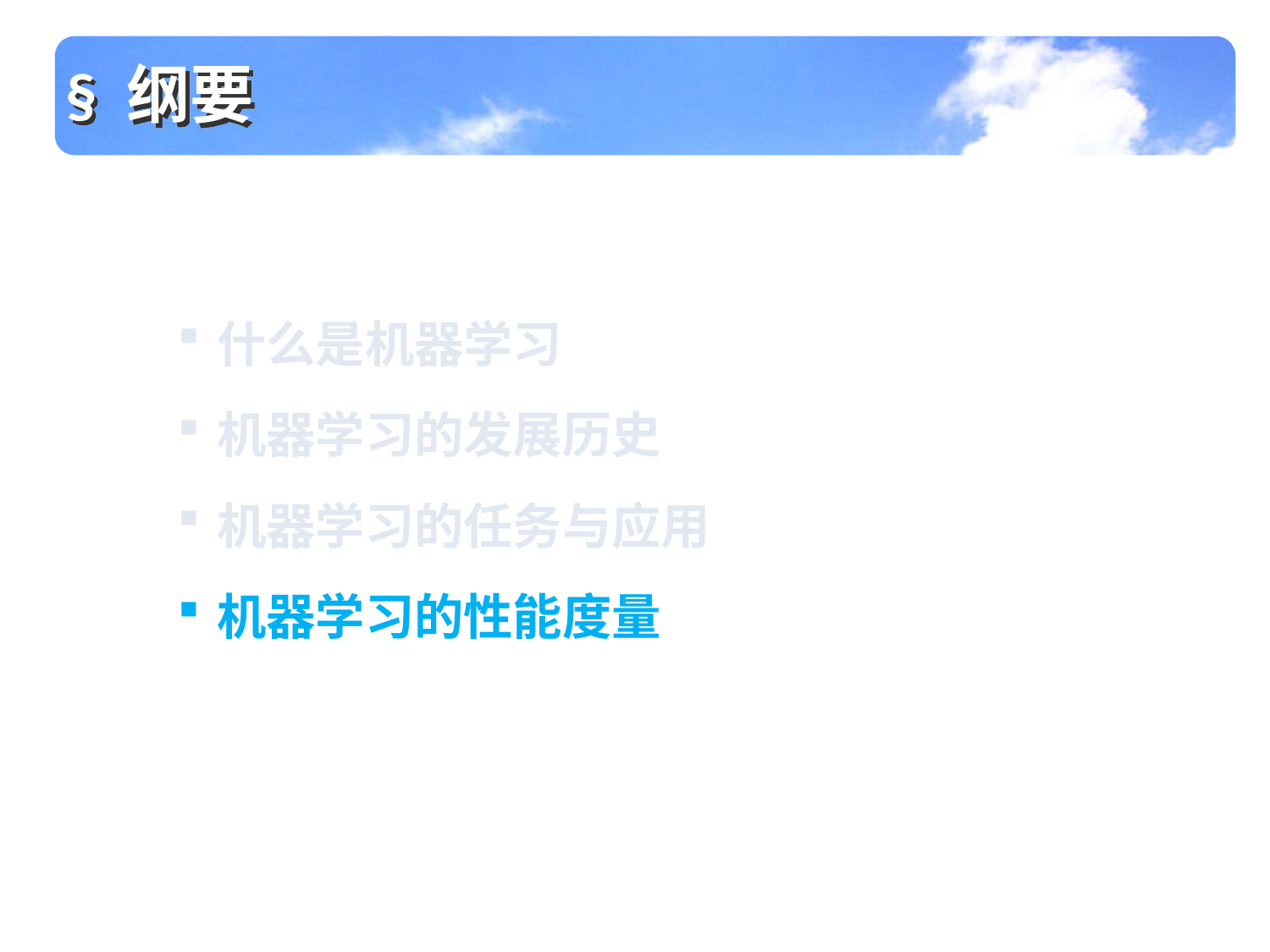

§ 纲要
什么是机器学习
机器学习的发展历史
机器学习的任务与应用
机器学习的性能度量